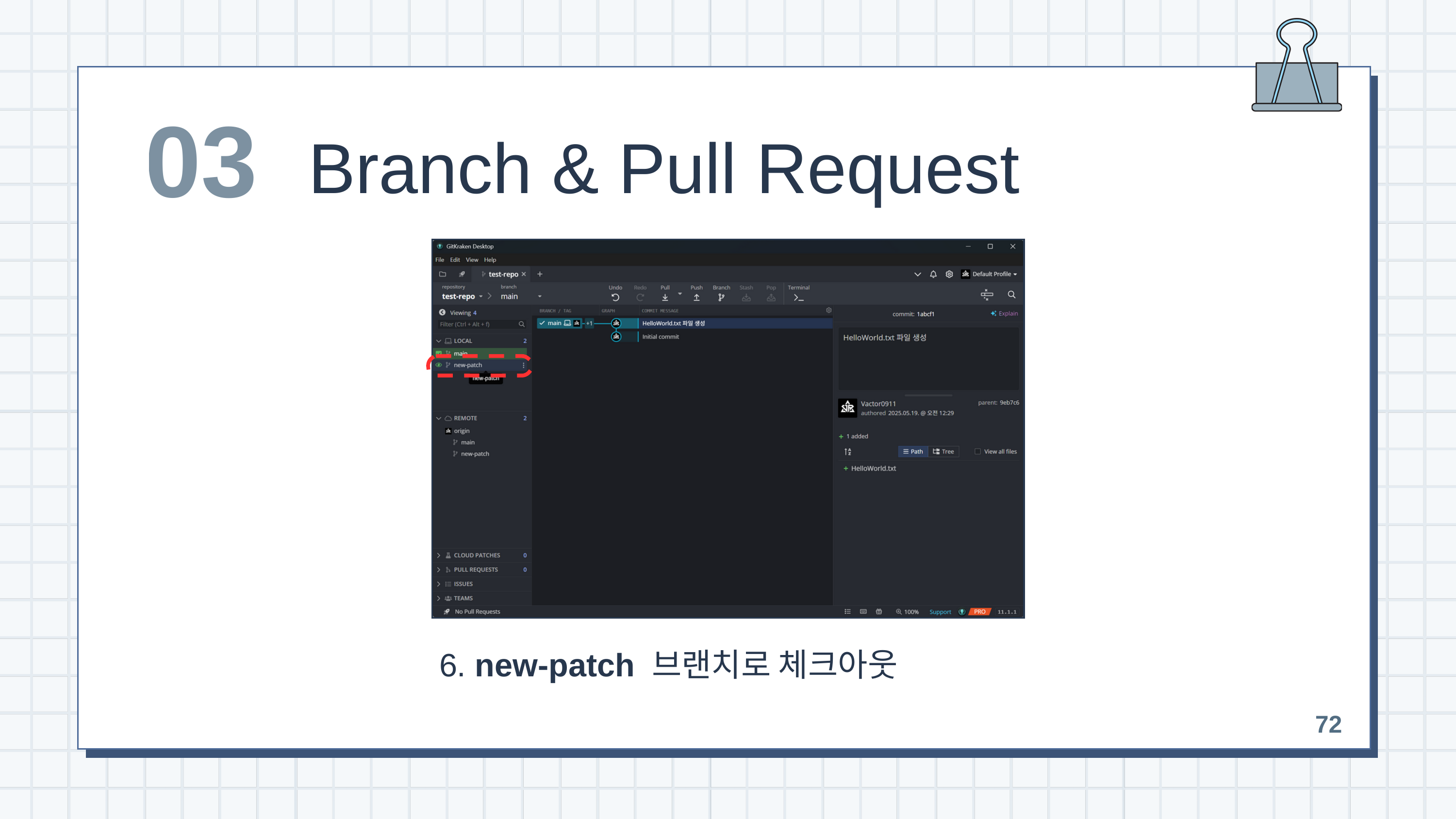

03
Branch & Pull Request

   6. new-patch 브랜치로 체크아웃
72